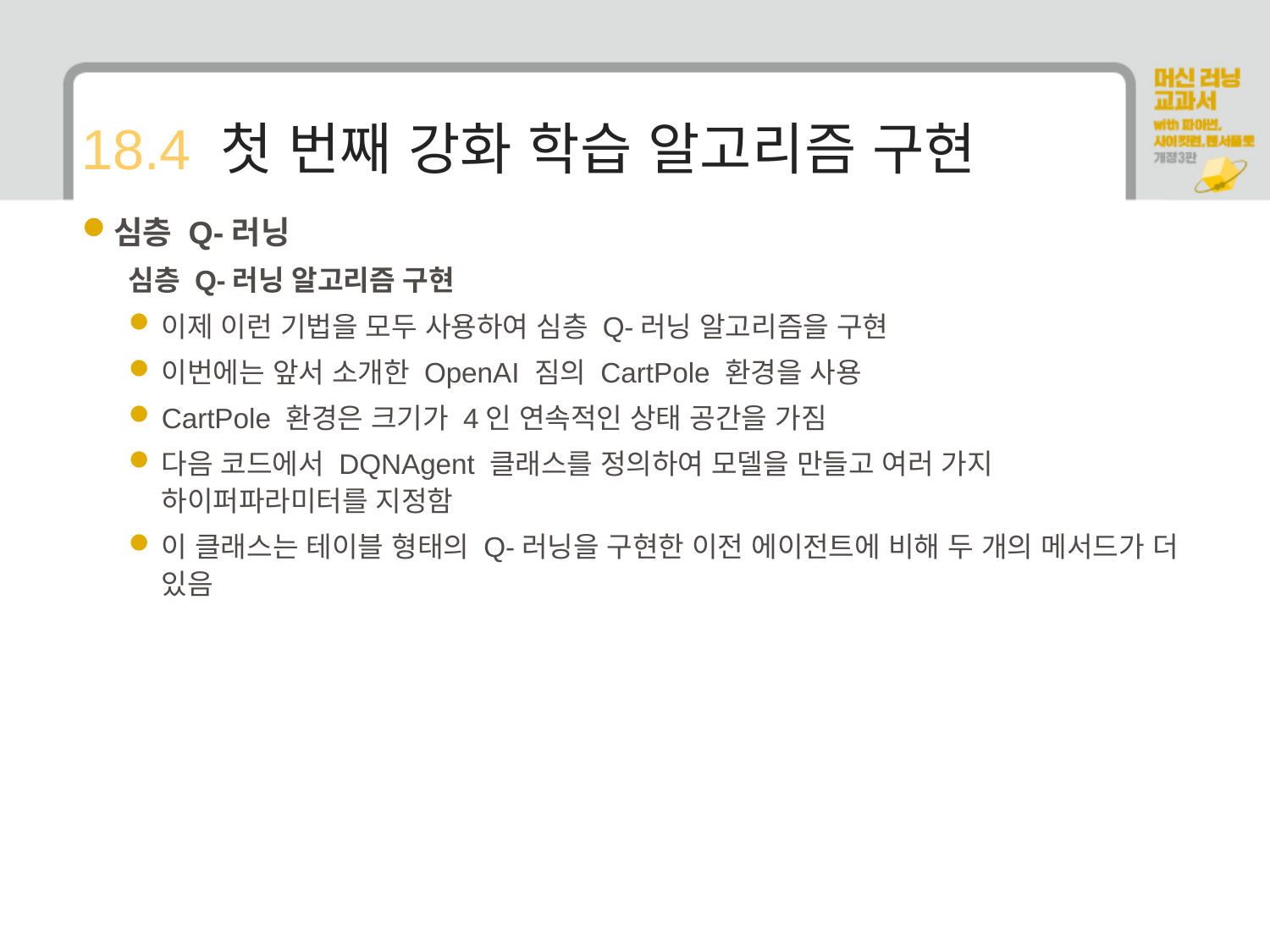

# 18.4 첫 번째 강화 학습 알고리즘 구현
심층 Q-러닝
심층 Q-러닝 알고리즘 구현
이제 이런 기법을 모두 사용하여 심층 Q-러닝 알고리즘을 구현
이번에는 앞서 소개한 OpenAI 짐의 CartPole 환경을 사용
CartPole 환경은 크기가 4인 연속적인 상태 공간을 가짐
다음 코드에서 DQNAgent 클래스를 정의하여 모델을 만들고 여러 가지 하이퍼파라미터를 지정함
이 클래스는 테이블 형태의 Q-러닝을 구현한 이전 에이전트에 비해 두 개의 메서드가 더 있음